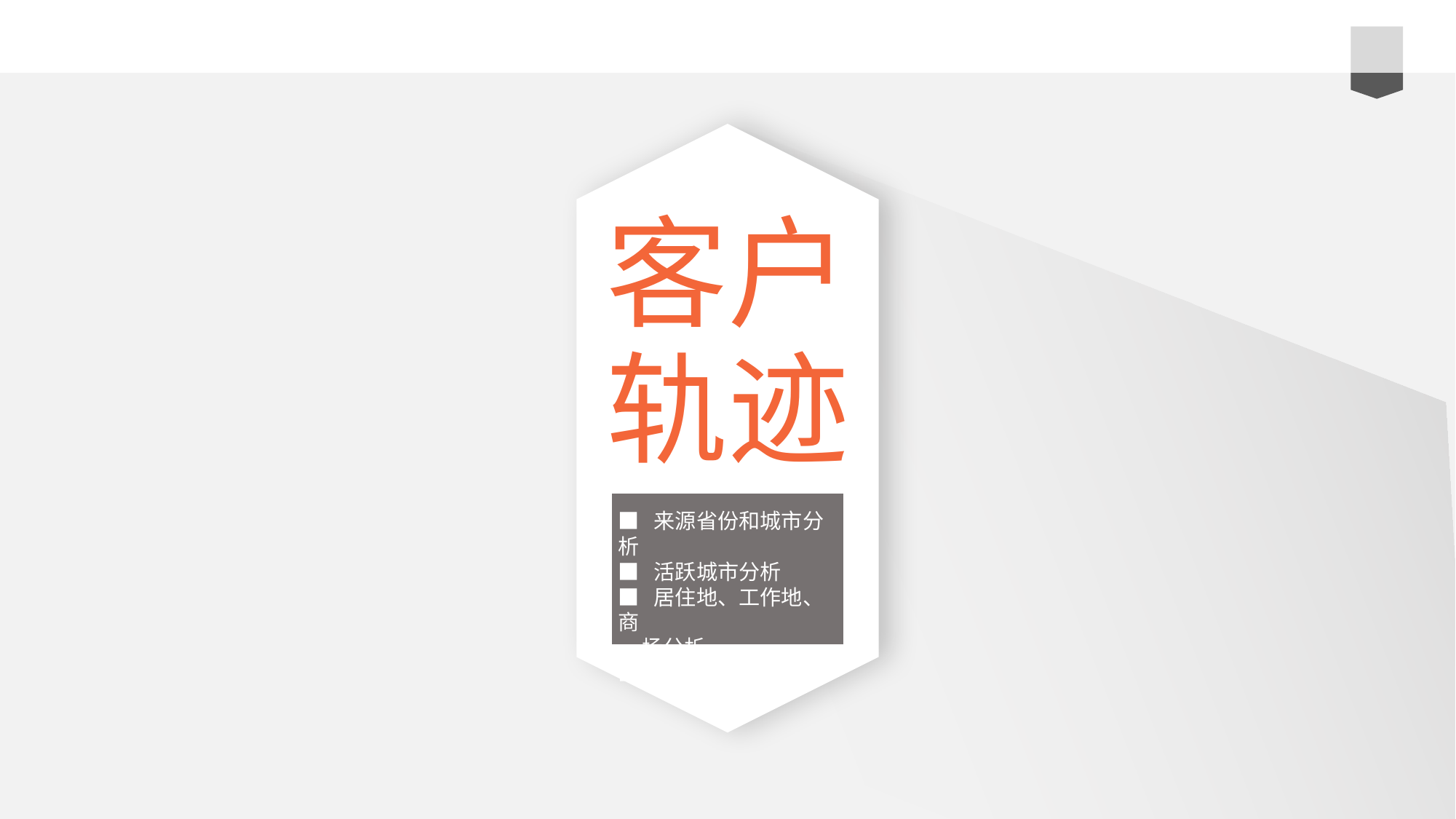

114

客户
轨迹

■  来源省份和城市分析
■  活跃城市分析
■  居住地、工作地、商
    场分析
■  看房情况分析